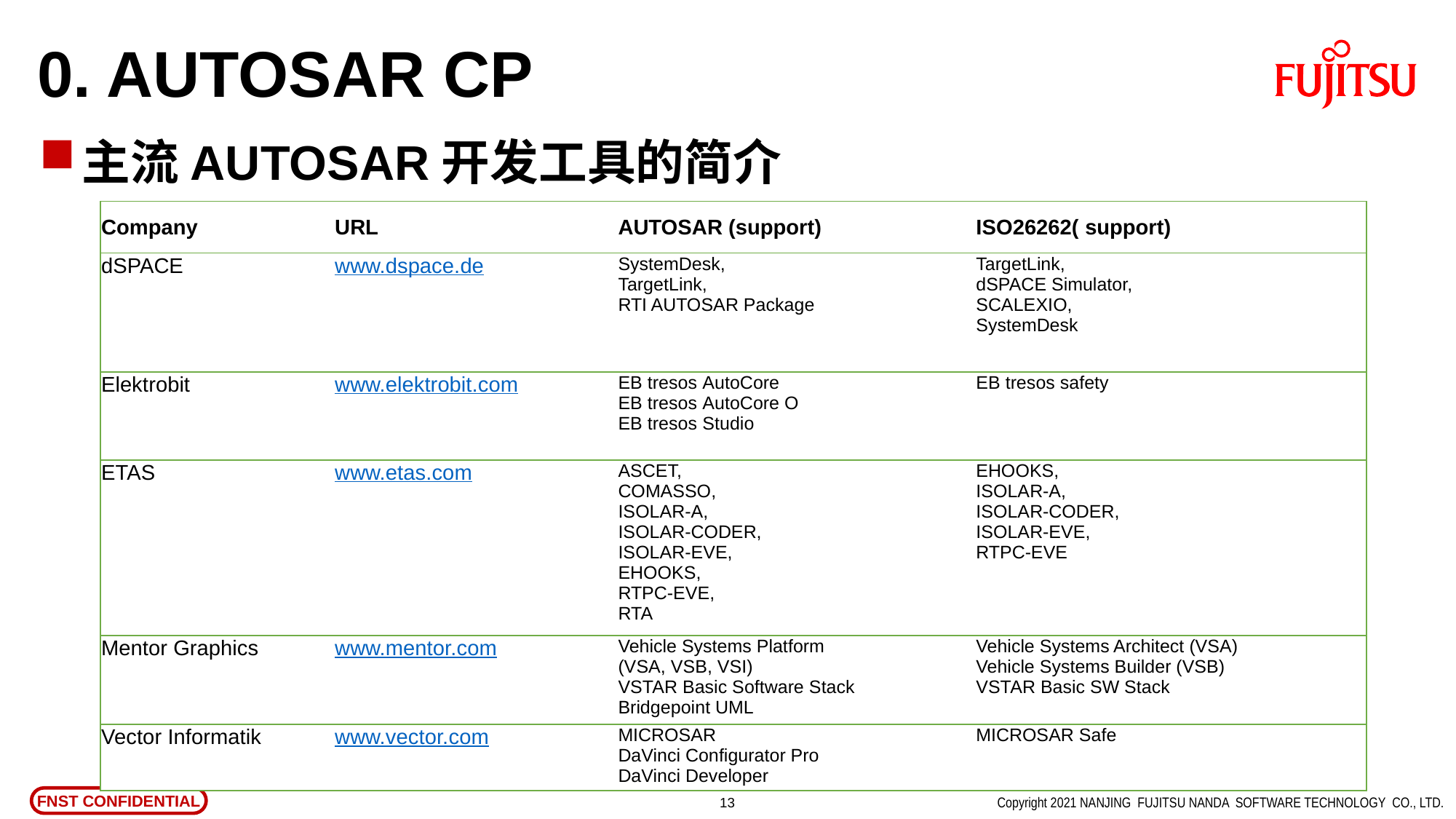

# 0. AUTOSAR CP
主流AUTOSAR开发工具的简介
| Company | URL | AUTOSAR (support) | ISO26262( support) |
| --- | --- | --- | --- |
| dSPACE | www.dspace.de | SystemDesk, TargetLink, RTI AUTOSAR Package | TargetLink, dSPACE Simulator, SCALEXIO, SystemDesk |
| Elektrobit | www.elektrobit.com | EB tresos AutoCore EB tresos AutoCore O EB tresos Studio | EB tresos safety |
| ETAS | www.etas.com | ASCET, COMASSO, ISOLAR-A, ISOLAR-CODER, ISOLAR-EVE, EHOOKS, RTPC-EVE, RTA | EHOOKS, ISOLAR-A, ISOLAR-CODER, ISOLAR-EVE, RTPC-EVE |
| Mentor Graphics | www.mentor.com | Vehicle Systems Platform (VSA, VSB, VSI) VSTAR Basic Software Stack Bridgepoint UML | Vehicle Systems Architect (VSA) Vehicle Systems Builder (VSB) VSTAR Basic SW Stack |
| Vector Informatik | www.vector.com | MICROSAR DaVinci Configurator Pro DaVinci Developer | MICROSAR Safe |
Copyright 2021 NANJING  FUJITSU NANDA  SOFTWARE TECHNOLOGY  CO., LTD.
13